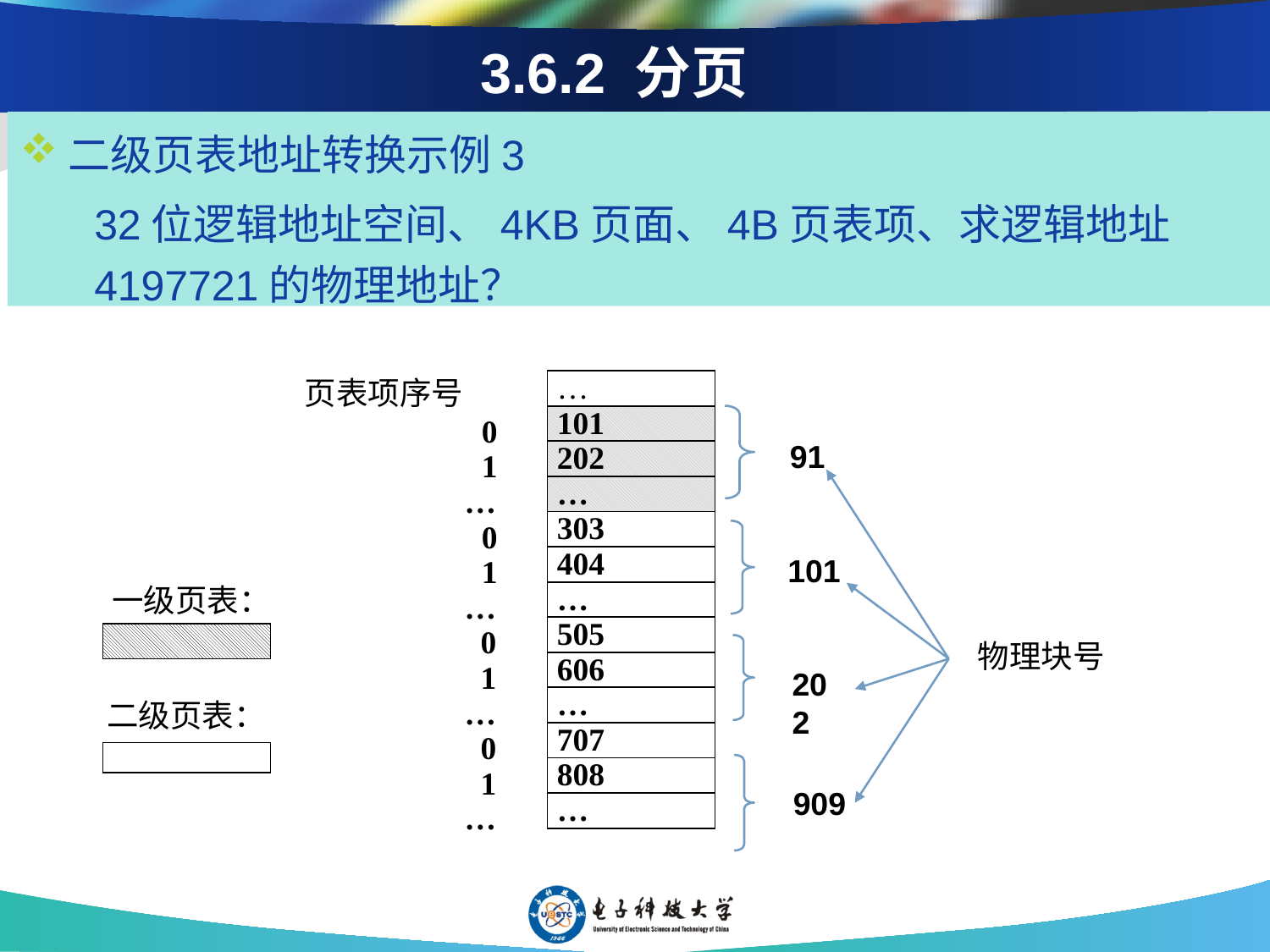

# 3.6.2 分页
二级页表地址转换示例3
	32位逻辑地址空间、4KB页面、4B页表项、求逻辑地址4197721的物理地址？

| 页表项序号 |
| --- |
| 0 |
| 1 |
| … |
| 0 |
| 1 |
| … |
| 0 |
| 1 |
| … |
| 0 |
| 1 |
| … |
| … |
| --- |
| 101 |
| 202 |
| … |
| 303 |
| 404 |
| … |
| 505 |
| 606 |
| … |
| 707 |
| 808 |
| … |

91

101
一级页表：

物理块号

202

二级页表：

909